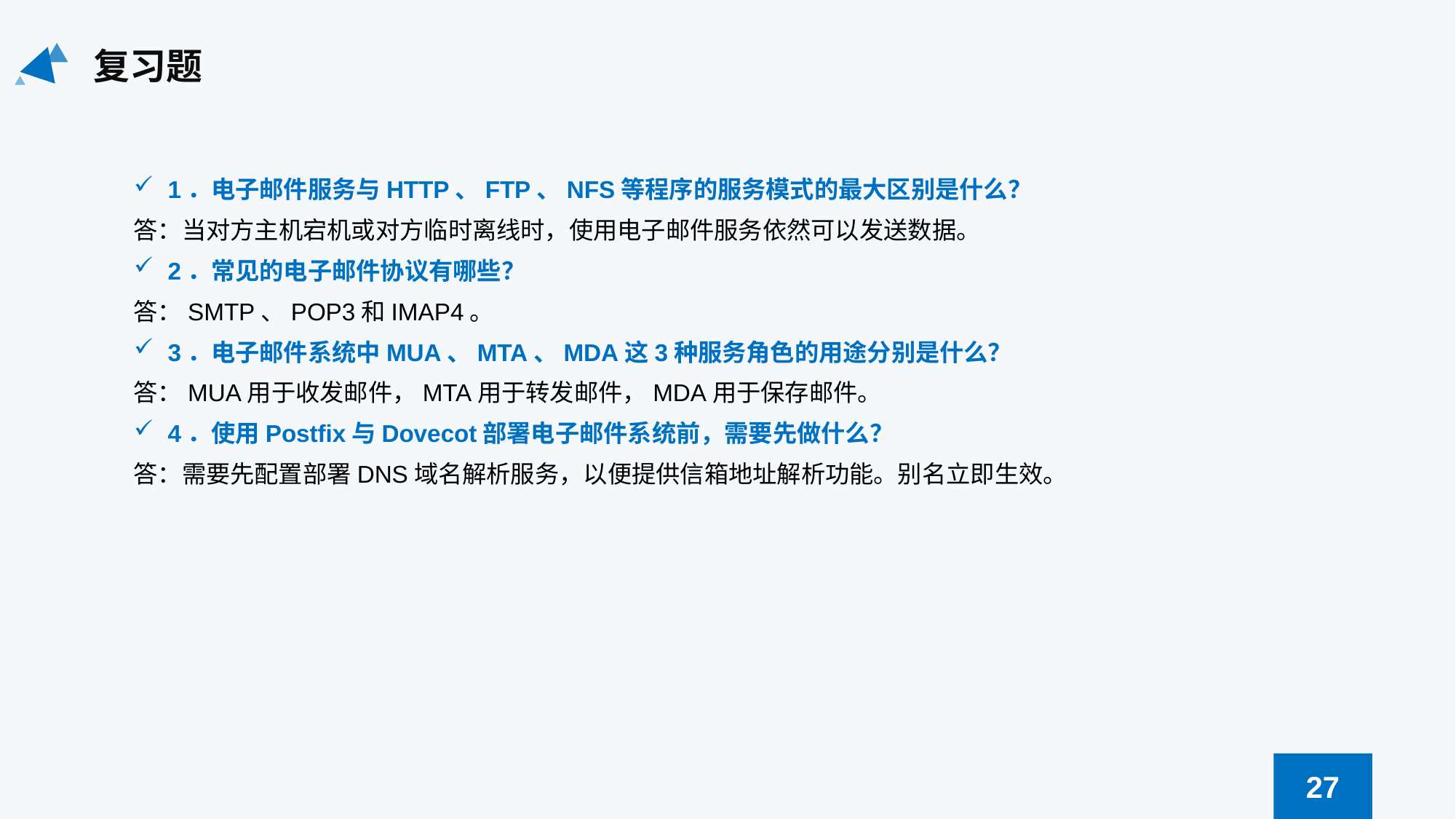

复习题

1．电子邮件服务与HTTP、FTP、NFS等程序的服务模式的最大区别是什么？
答：当对方主机宕机或对方临时离线时，使用电子邮件服务依然可以发送数据。
2．常见的电子邮件协议有哪些？
答：SMTP、POP3和IMAP4。
3．电子邮件系统中MUA、MTA、MDA这3种服务角色的用途分别是什么？
答：MUA用于收发邮件，MTA用于转发邮件，MDA用于保存邮件。
4．使用Postfix与Dovecot部署电子邮件系统前，需要先做什么？
答：需要先配置部署DNS域名解析服务，以便提供信箱地址解析功能。别名立即生效。

27